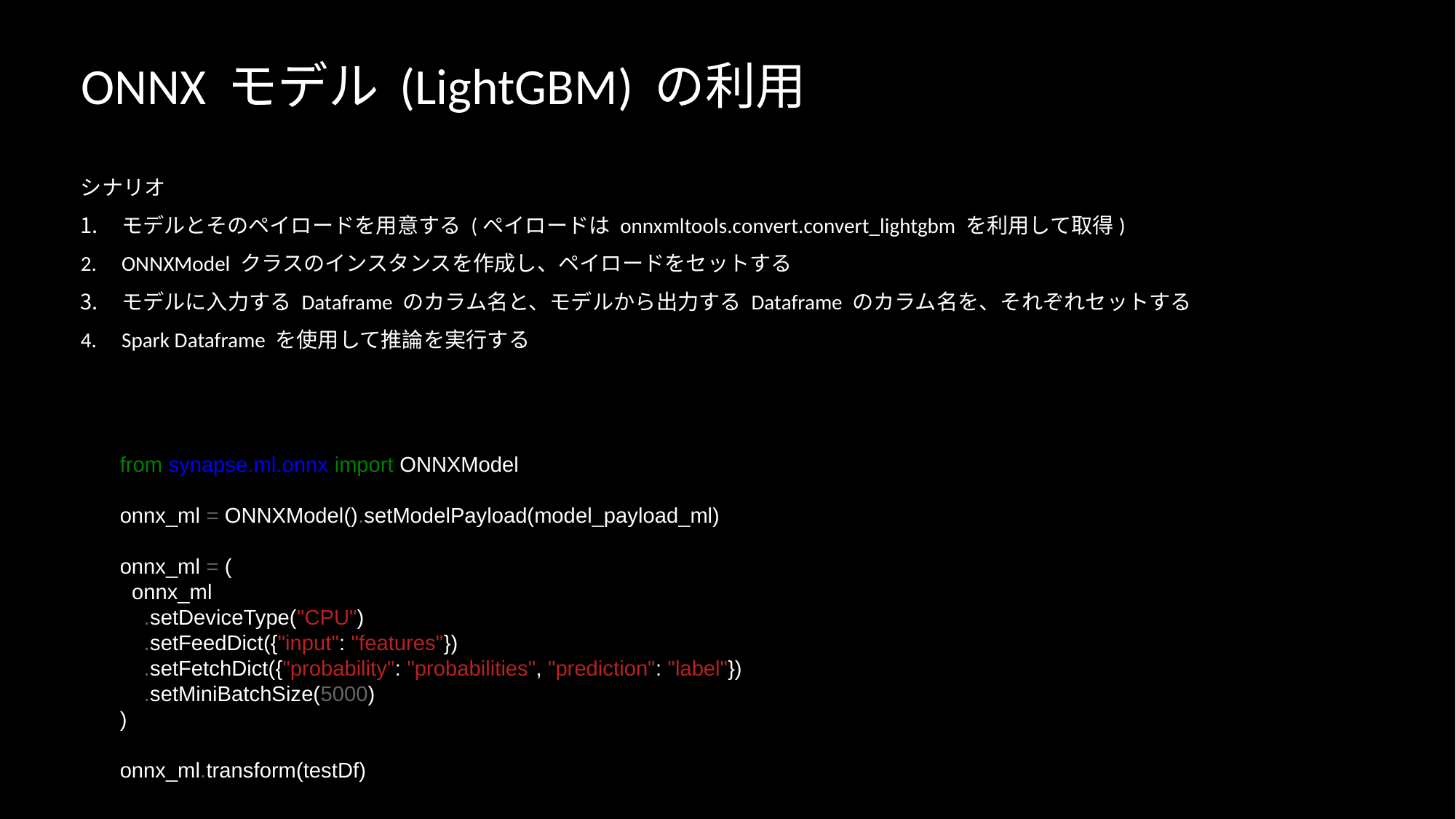

# ONNX モデル (LightGBM) の利用
シナリオ
モデルとそのペイロードを用意する (ペイロードは onnxmltools.convert.convert_lightgbm を利用して取得)
ONNXModel クラスのインスタンスを作成し、ペイロードをセットする
モデルに入力する Dataframe のカラム名と、モデルから出力する Dataframe のカラム名を、それぞれセットする
Spark Dataframe を使用して推論を実行する
from synapse.ml.onnx import ONNXModel

onnx_ml = ONNXModel().setModelPayload(model_payload_ml)

onnx_ml = (
  onnx_ml
    .setDeviceType("CPU")
    .setFeedDict({"input": "features"})
    .setFetchDict({"probability": "probabilities", "prediction": "label"})
    .setMiniBatchSize(5000)
)

onnx_ml.transform(testDf)